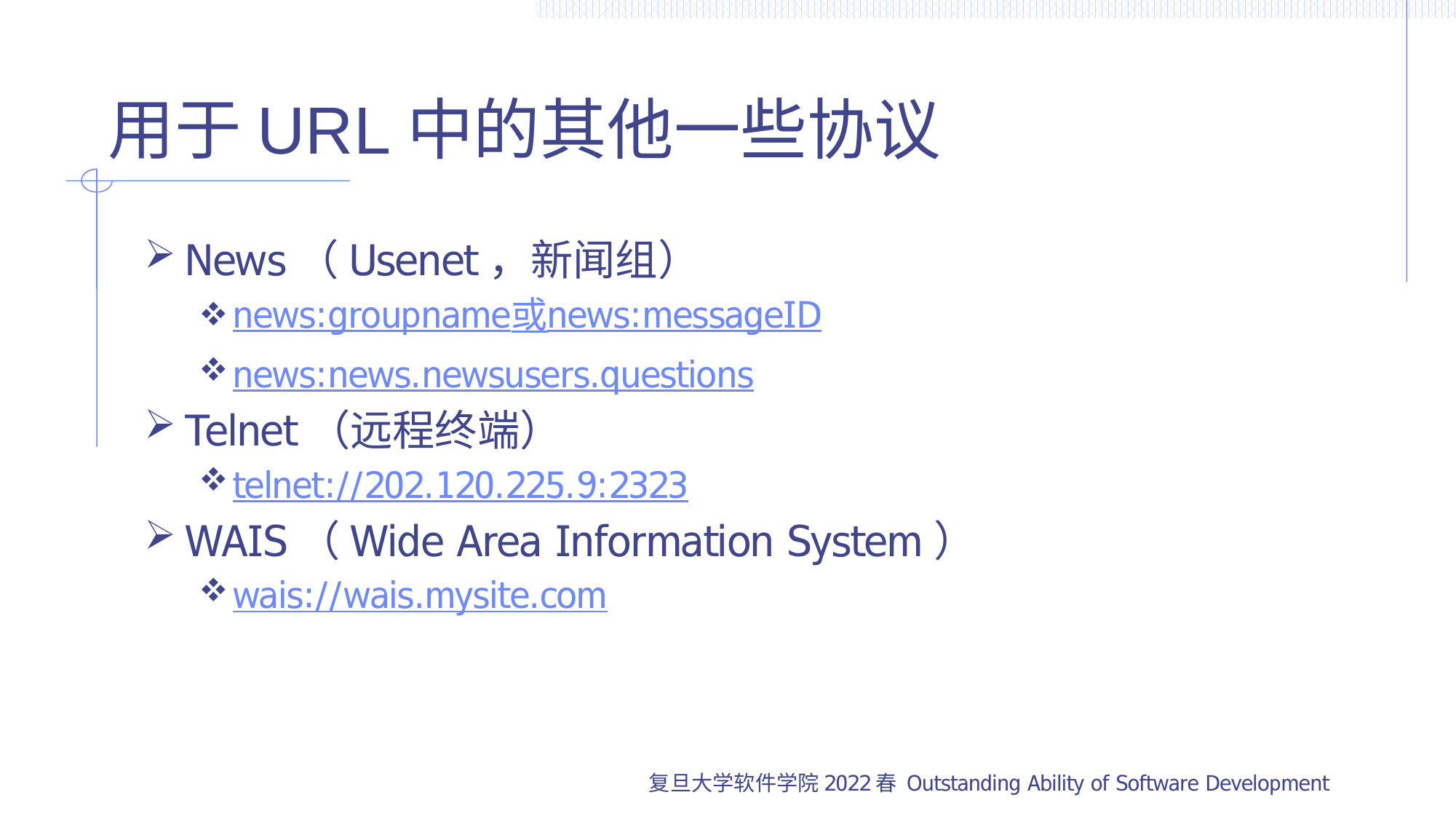

# 用于URL中的其他一些协议
News（Usenet，新闻组）
news:groupname或news:messageID
news:news.newsusers.questions
Telnet（远程终端）
telnet://202.120.225.9:2323
WAIS（Wide Area Information System）
wais://wais.mysite.com